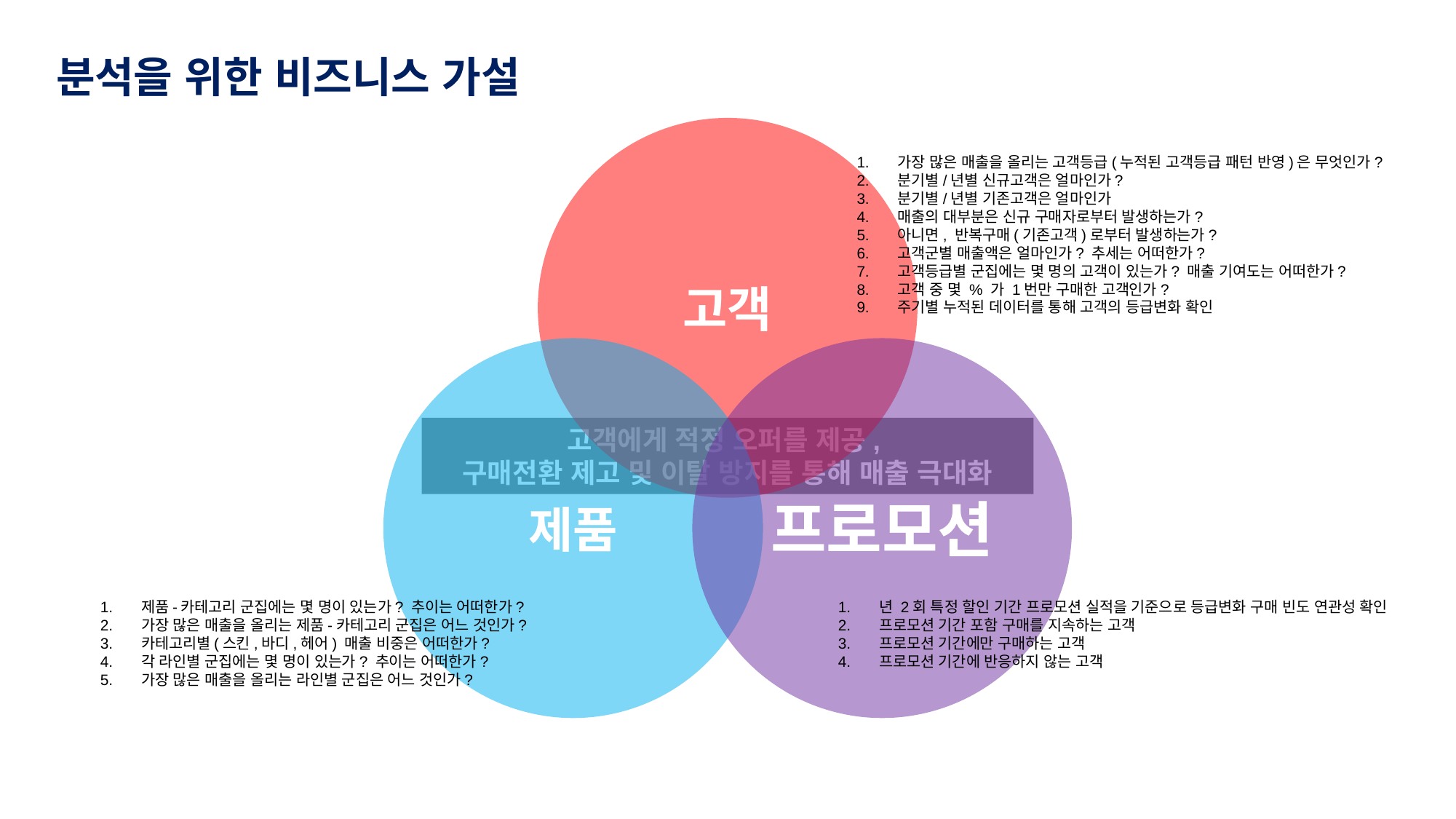

분석을 위한 비즈니스 가설
고객
가장 많은 매출을 올리는 고객등급(누적된 고객등급 패턴 반영)은 무엇인가?
분기별/년별 신규고객은 얼마인가?
분기별/년별 기존고객은 얼마인가
매출의 대부분은 신규 구매자로부터 발생하는가?
아니면, 반복구매(기존고객)로부터 발생하는가?
고객군별 매출액은 얼마인가? 추세는 어떠한가?
고객등급별 군집에는 몇 명의 고객이 있는가? 매출 기여도는 어떠한가?
고객 중 몇 % 가 1번만 구매한 고객인가?
주기별 누적된 데이터를 통해 고객의 등급변화 확인
제품
프로모션
고객에게 적정 오퍼를 제공,
구매전환 제고 및 이탈 방지를 통해 매출 극대화
제품-카테고리 군집에는 몇 명이 있는가? 추이는 어떠한가?
가장 많은 매출을 올리는 제품-카테고리 군집은 어느 것인가?
카테고리별(스킨,바디,헤어) 매출 비중은 어떠한가?
각 라인별 군집에는 몇 명이 있는가? 추이는 어떠한가?
가장 많은 매출을 올리는 라인별 군집은 어느 것인가?
년 2회 특정 할인 기간 프로모션 실적을 기준으로 등급변화 구매 빈도 연관성 확인
프로모션 기간 포함 구매를 지속하는 고객
프로모션 기간에만 구매하는 고객
프로모션 기간에 반응하지 않는 고객